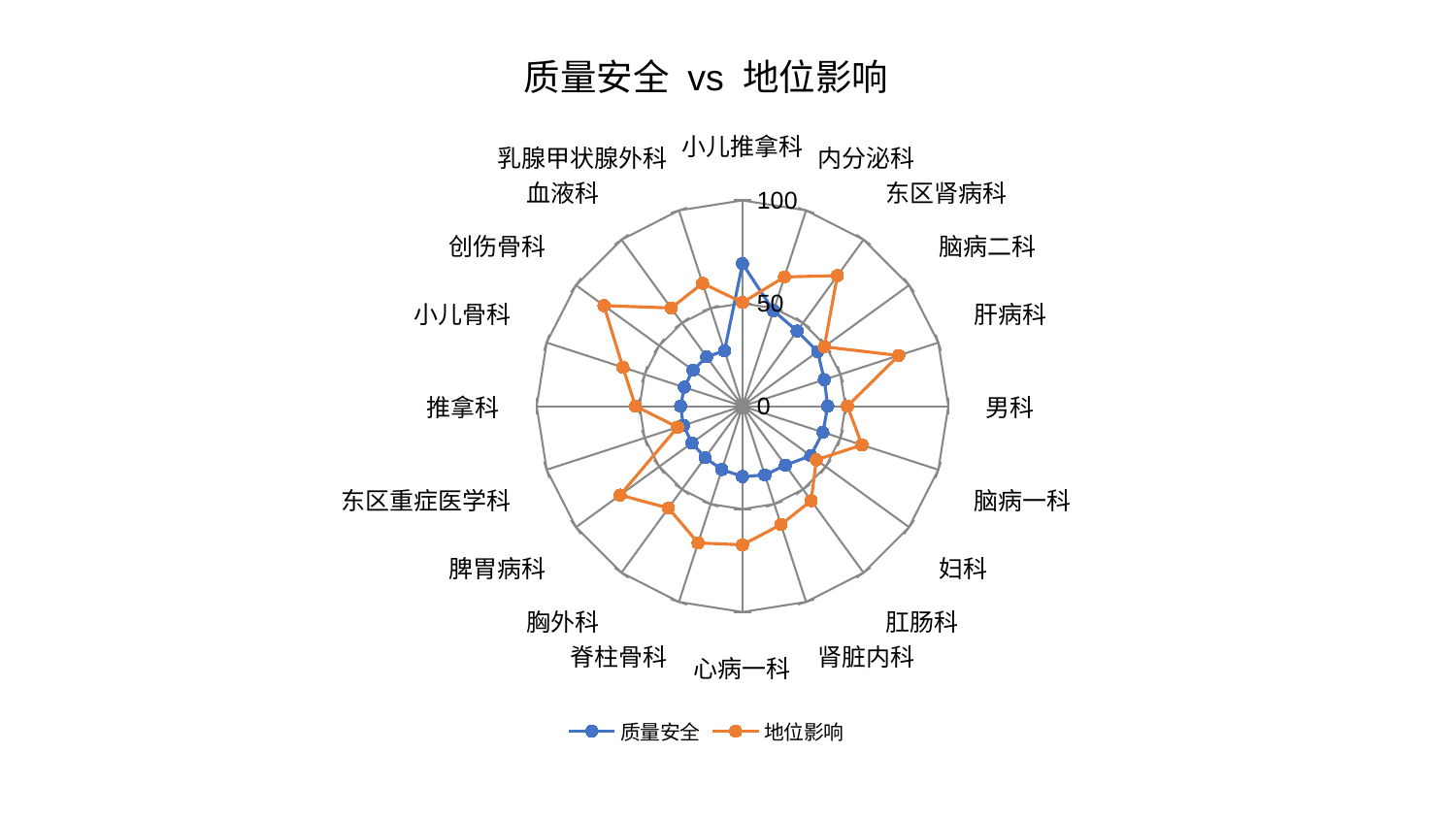

### Chart: 质量安全 vs 地位影响

| Category | 质量安全 | 地位影响 |
|---|---|---|
| 小儿推拿科 | 69.21862965486271 | 50.41203855284016 |
| 内分泌科 | 48.761950582508106 | 66.01889464093341 |
| 东区肾病科 | 45.140386438060304 | 78.42923977099908 |
| 脑病二科 | 45.10355414565082 | 49.10834426300764 |
| 肝病科 | 41.788952491124725 | 79.74504373065048 |
| 男科 | 41.41038420541579 | 50.96662077857806 |
| 脑病一科 | 41.076330598537574 | 61.037438509419886 |
| 妇科 | 40.9751018404622 | 44.334009685617616 |
| 肛肠科 | 35.4493068884678 | 56.76488339604412 |
| 肾脏内科 | 35.15852303330725 | 60.480830961289435 |
| 心病一科 | 34.204781822665765 | 67.37608292896364 |
| 脊柱骨科 | 32.3836564768763 | 69.85749512689549 |
| 胸外科 | 30.94091411020525 | 61.2012287386557 |
| 脾胃病科 | 30.371393576466595 | 73.48620757360807 |
| 东区重症医学科 | 30.22355348229046 | 33.137374181280876 |
| 推拿科 | 30.090849241472217 | 51.98023697941534 |
| 小儿骨科 | 29.750695413097834 | 61.07075738937043 |
| 创伤骨科 | 29.738141333344316 | 83.21189990580868 |
| 血液科 | 29.639747669505205 | 58.965701444009014 |
| 乳腺甲状腺外科 | 28.258935553608488 | 62.775188978761705 |
12